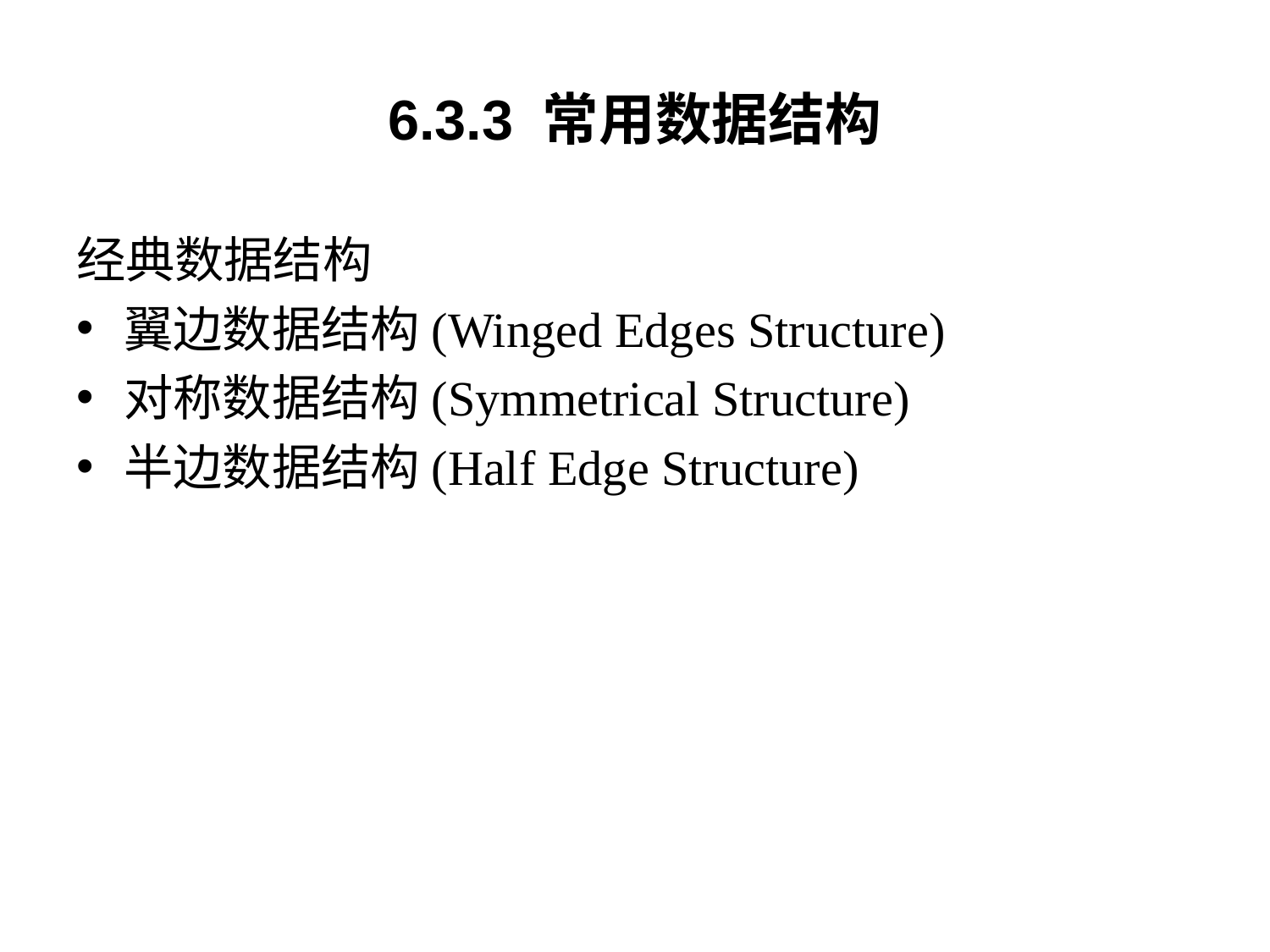

# 6.3.3 常用数据结构
经典数据结构
翼边数据结构(Winged Edges Structure)
对称数据结构(Symmetrical Structure)
半边数据结构(Half Edge Structure)